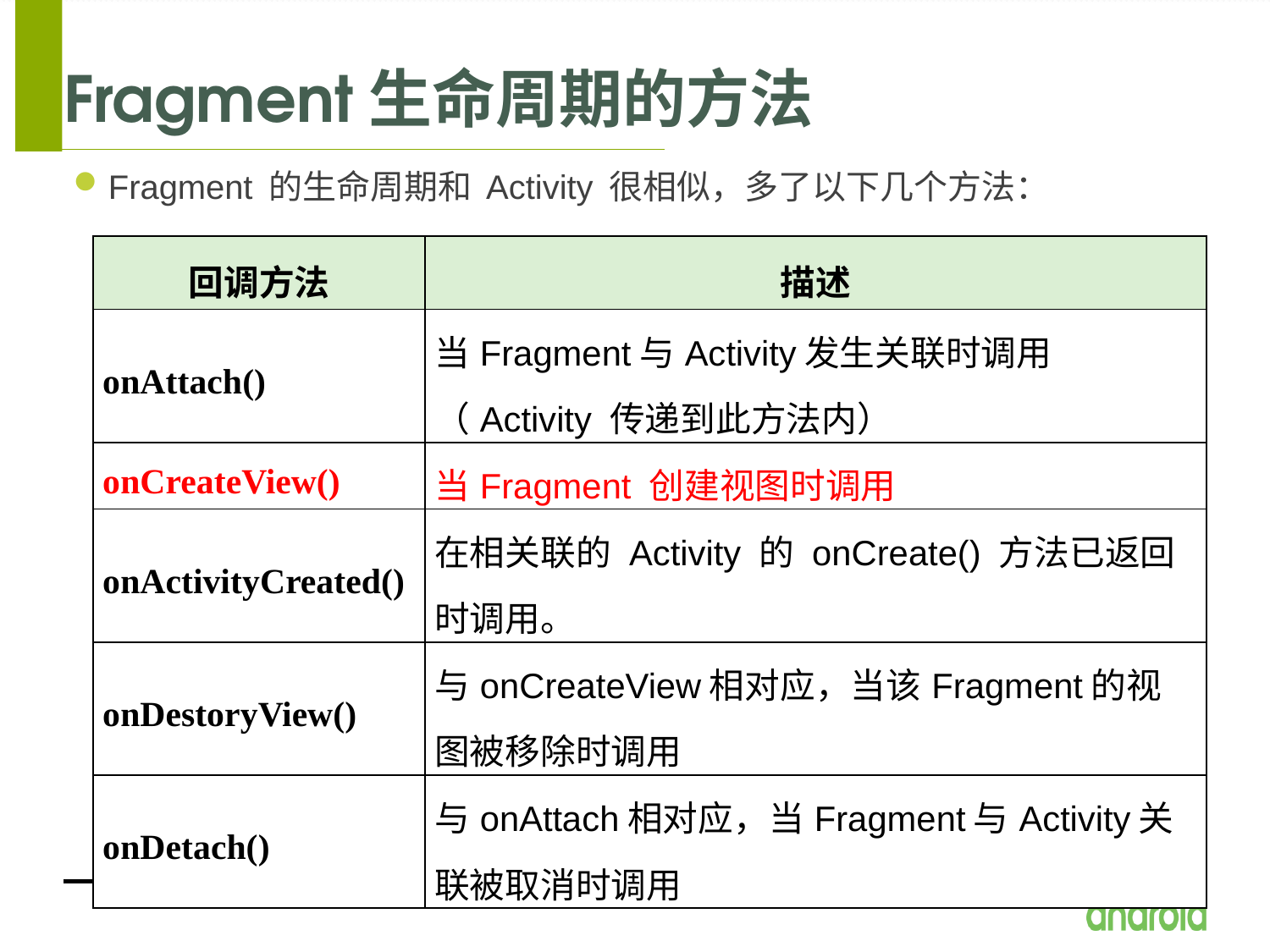

# Fragment生命周期的方法
 Fragment 的生命周期和 Activity 很相似，多了以下几个方法：
| 回调方法 | 描述 |
| --- | --- |
| onAttach() | 当Fragment与Activity发生关联时调用（Activity 传递到此方法内） |
| onCreateView() | 当Fragment 创建视图时调用 |
| onActivityCreated() | 在相关联的 Activity 的 onCreate() 方法已返回时调用。 |
| onDestoryView() | 与onCreateView相对应，当该Fragment的视图被移除时调用 |
| onDetach() | 与onAttach相对应，当Fragment与Activity关联被取消时调用 |